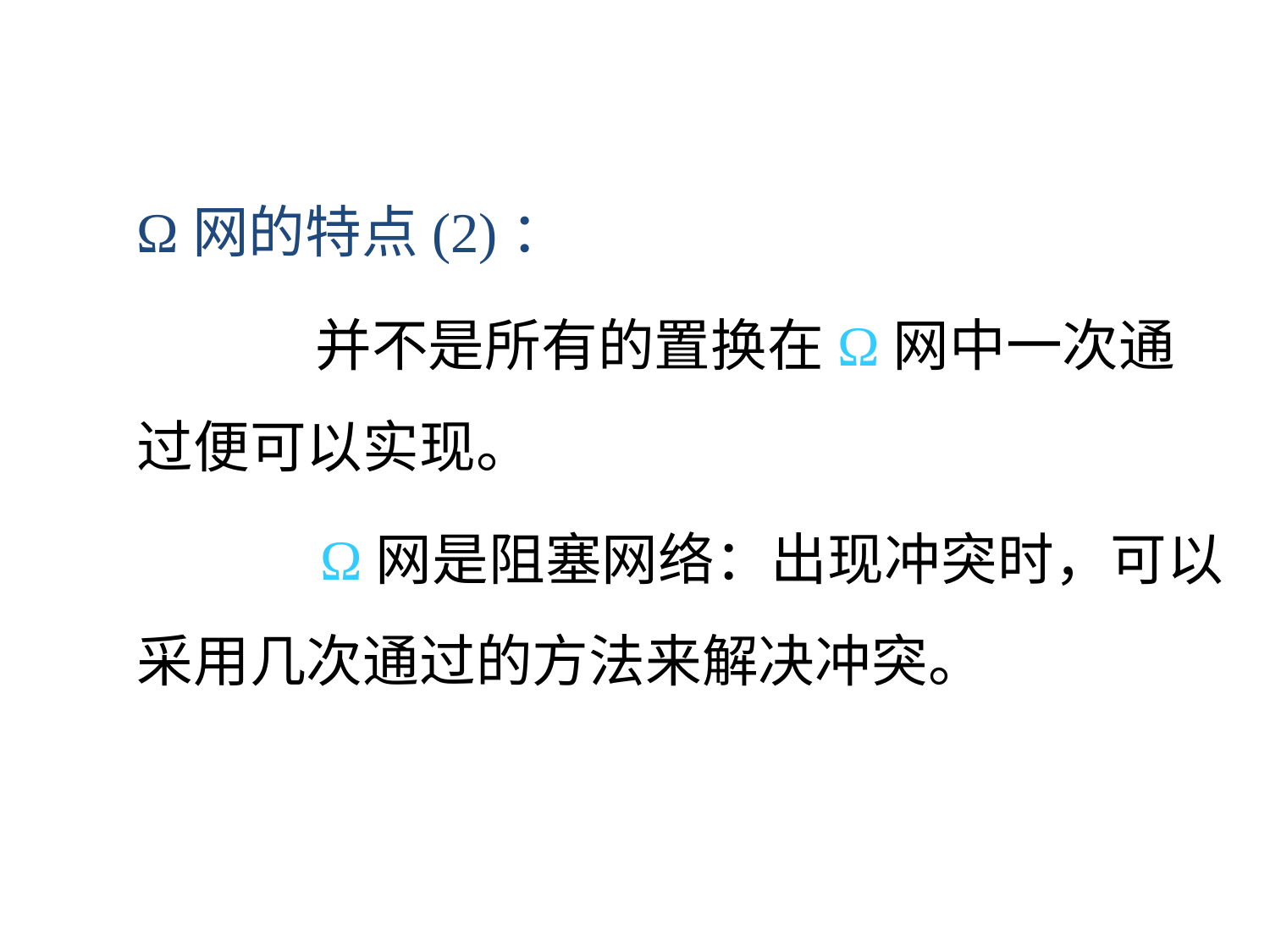

Ω网的特点(2)：
		   并不是所有的置换在Ω网中一次通过便可以实现。
		    Ω网是阻塞网络：出现冲突时，可以采用几次通过的方法来解决冲突。